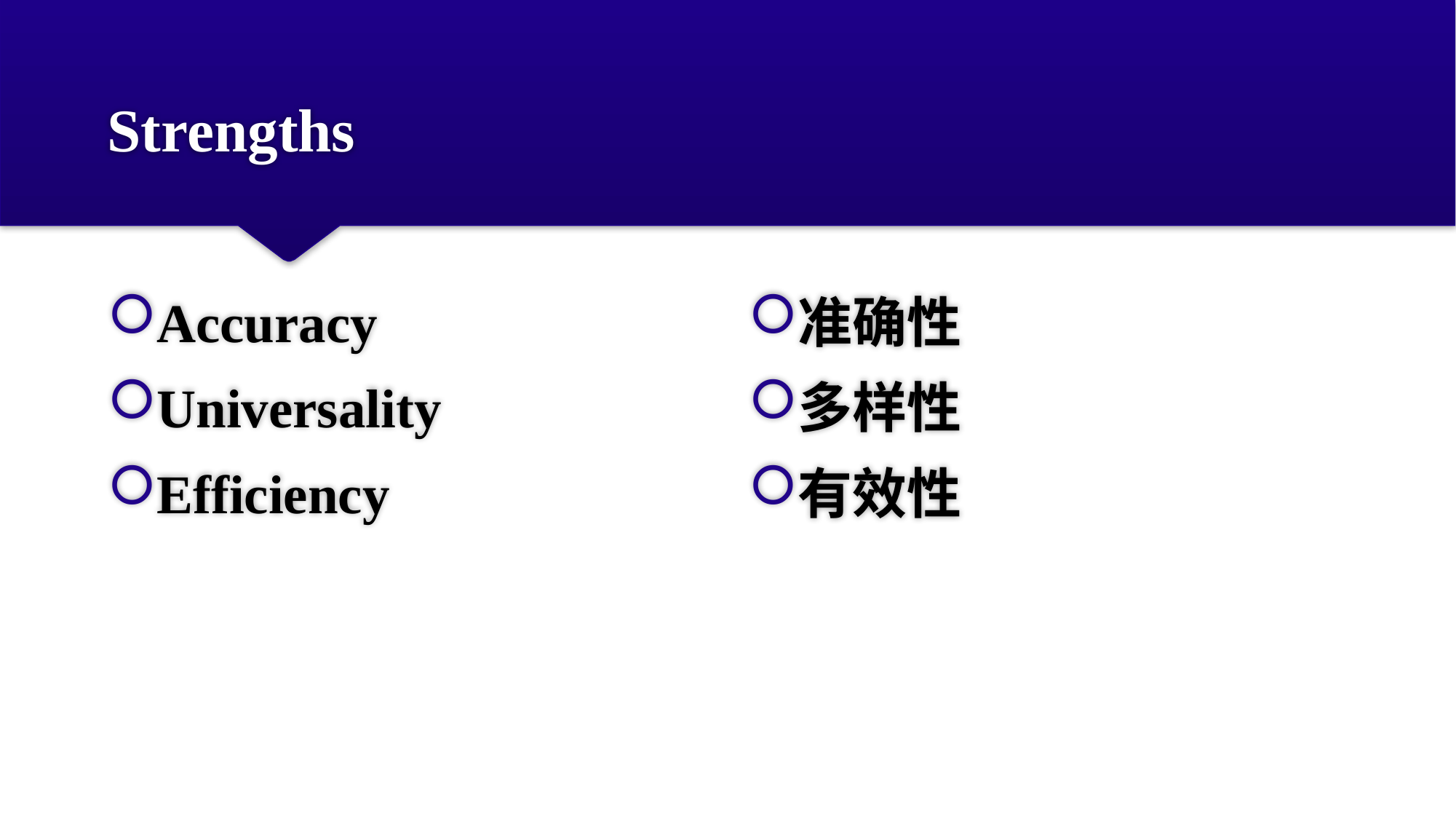

# Strengths
Accuracy
Universality
Efficiency
准确性
多样性
有效性